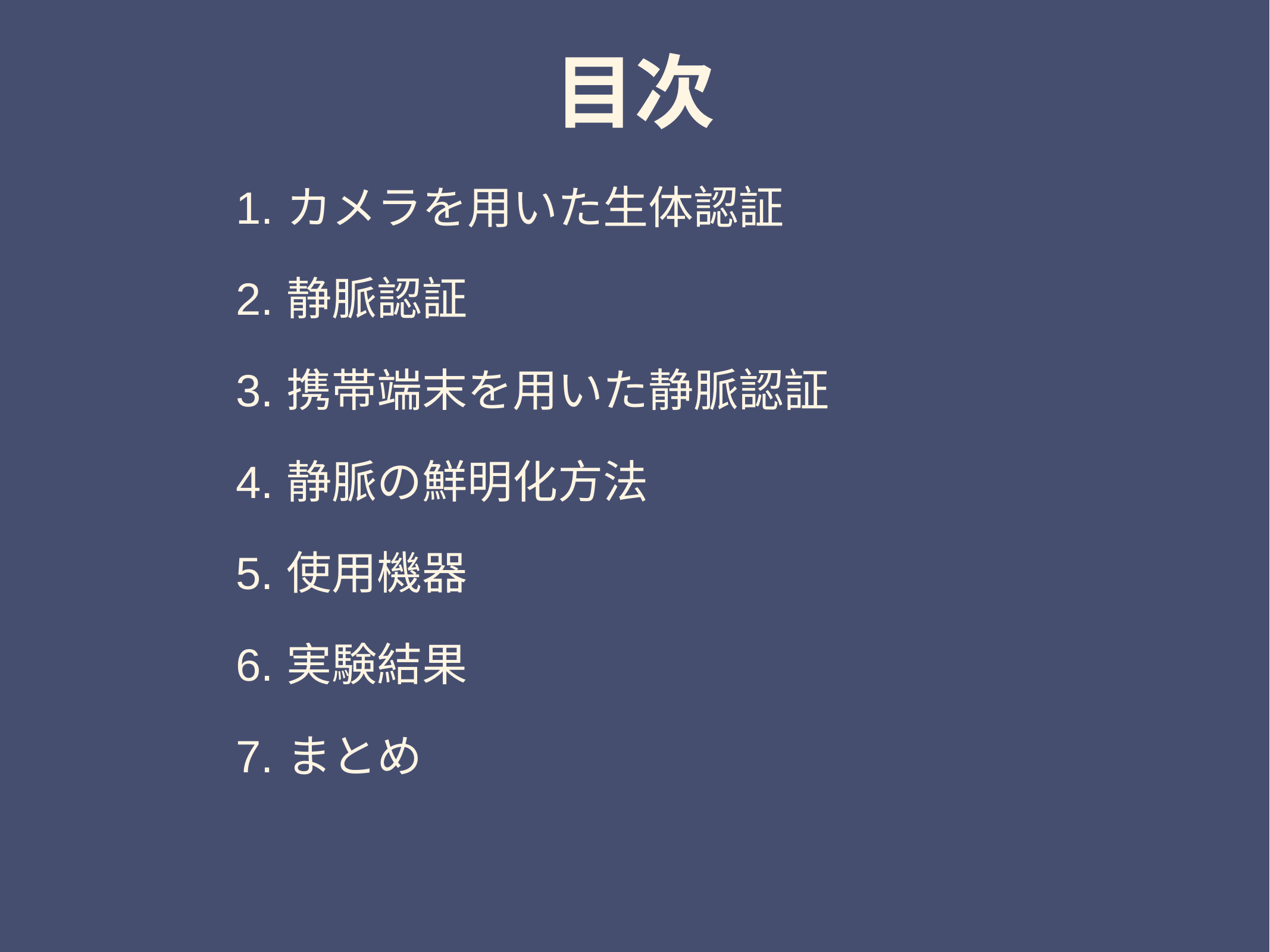

# 目次
カメラを用いた生体認証
静脈認証
携帯端末を用いた静脈認証
静脈の鮮明化方法
使用機器
実験結果
まとめ
2